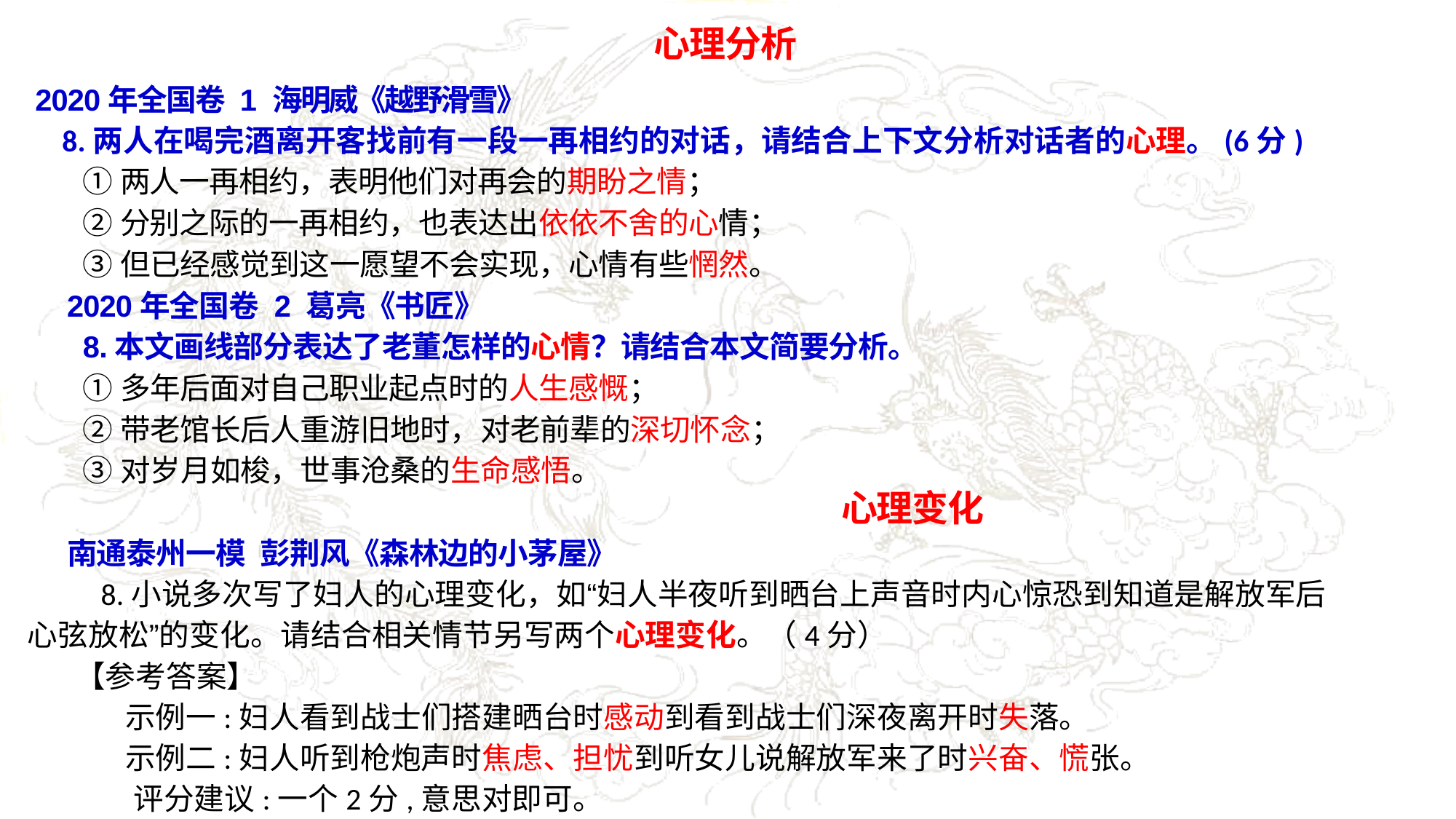

心理分析
2020年全国卷 1 海明威《越野滑雪》
     8.两人在喝完酒离开客找前有一段一再相约的对话，请结合上下文分析对话者的心理。(6分)
  ①两人一再相约，表明他们对再会的期盼之情；
  ②分别之际的一再相约，也表达出依依不舍的心情；
  ③但已经感觉到这一愿望不会实现，心情有些惘然。
2020年全国卷 2 葛亮《书匠》
  8.本文画线部分表达了老董怎样的心情？请结合本文简要分析。
  ①多年后面对自己职业起点时的人生感慨；
  ②带老馆长后人重游旧地时，对老前辈的深切怀念；
  ③对岁月如梭，世事沧桑的生命感悟。
                                                                                                         心理变化
南通泰州一模  彭荆风《森林边的小茅屋》
      8.小说多次写了妇人的心理变化，如“妇人半夜听到晒台上声音时内心惊恐到知道是解放军后心弦放松”的变化。请结合相关情节另写两个心理变化。（4分）
 【参考答案】
       示例一:妇人看到战士们搭建晒台时感动到看到战士们深夜离开时失落。
       示例二:妇人听到枪炮声时焦虑、担忧到听女儿说解放军来了时兴奋、慌张。
        评分建议:一个2分,意思对即可。